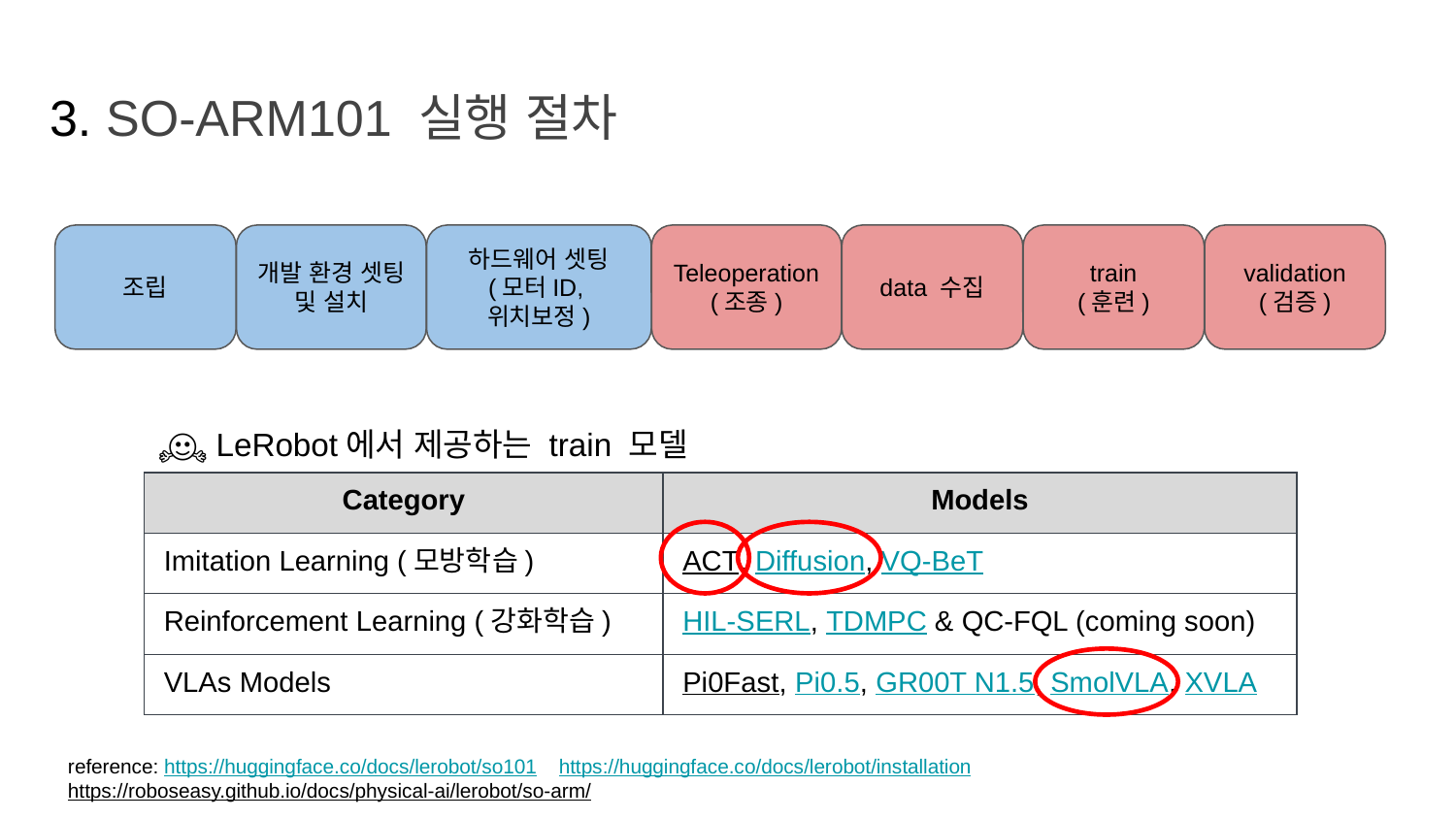

# 3. SO-ARM101 실행 절차
조립
개발 환경 셋팅
및 설치
하드웨어 셋팅
(모터ID,위치보정)
Teleoperation
(조종)
data 수집
train
(훈련)
validation
(검증)
🤗 LeRobot에서 제공하는 train 모델
| Category | Models |
| --- | --- |
| Imitation Learning (모방학습) | ACT, Diffusion, VQ-BeT |
| Reinforcement Learning (강화학습) | HIL-SERL, TDMPC & QC-FQL (coming soon) |
| VLAs Models | Pi0Fast, Pi0.5, GR00T N1.5, SmolVLA, XVLA |

reference: https://huggingface.co/docs/lerobot/so101    https://huggingface.co/docs/lerobot/installation
https://roboseasy.github.io/docs/physical-ai/lerobot/so-arm/